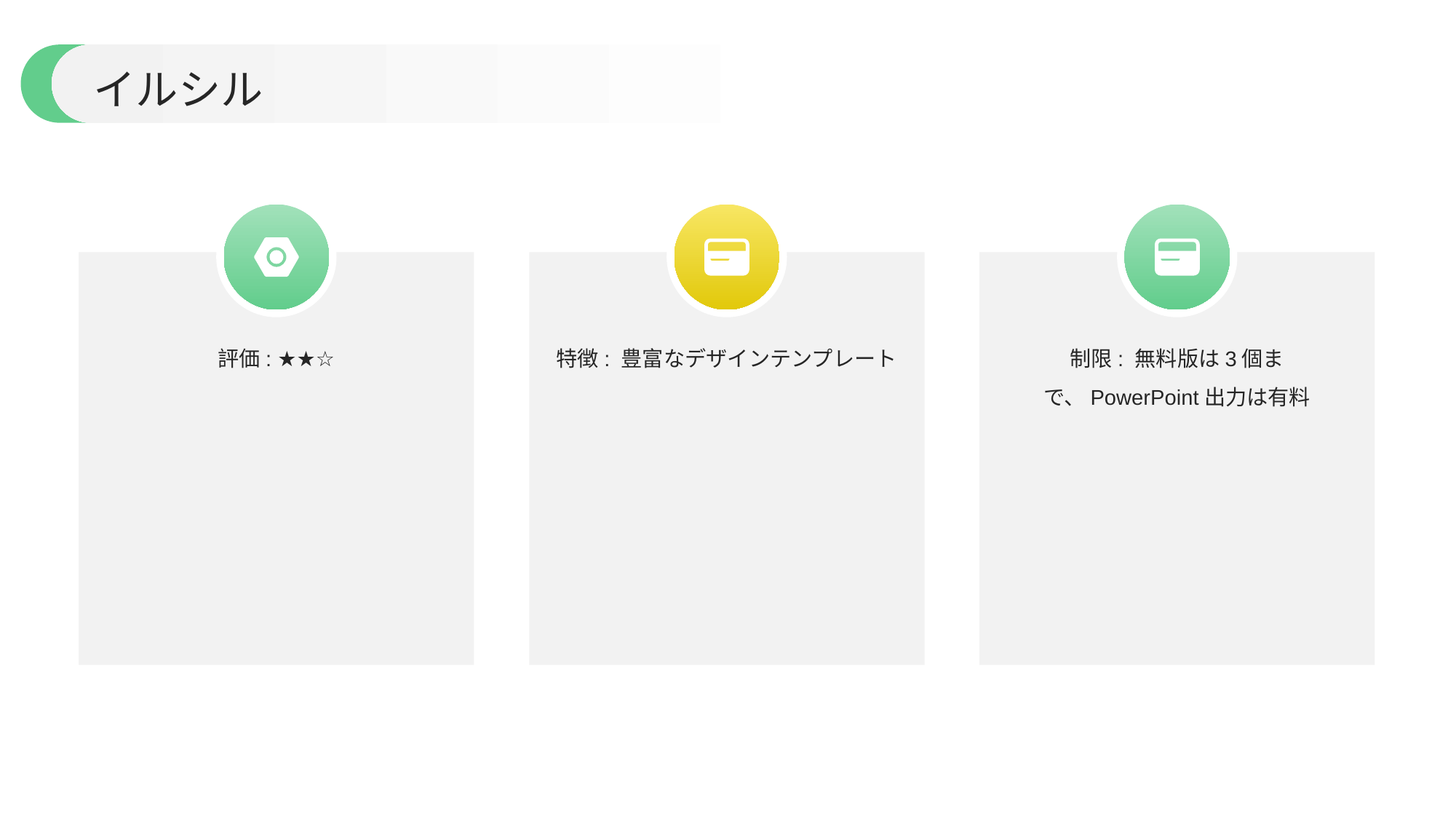

イルシル

評価: ★★☆
特徴: 豊富なデザインテンプレート
制限: 無料版は3個まで、PowerPoint出力は有料